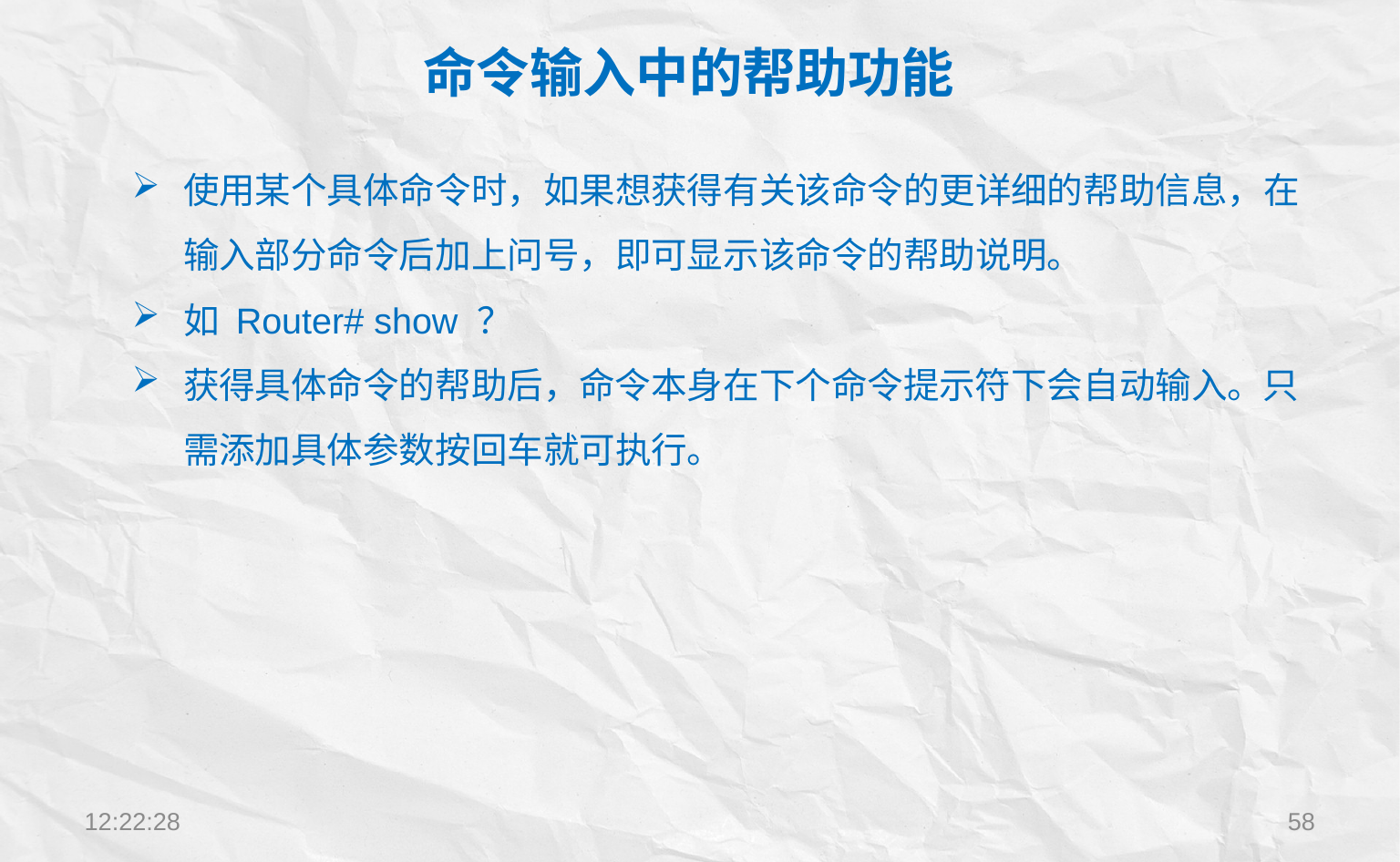

命令输入中的帮助功能
使用某个具体命令时，如果想获得有关该命令的更详细的帮助信息，在输入部分命令后加上问号，即可显示该命令的帮助说明。
如 Router# show ？
获得具体命令的帮助后，命令本身在下个命令提示符下会自动输入。只需添加具体参数按回车就可执行。

12:22:28
58